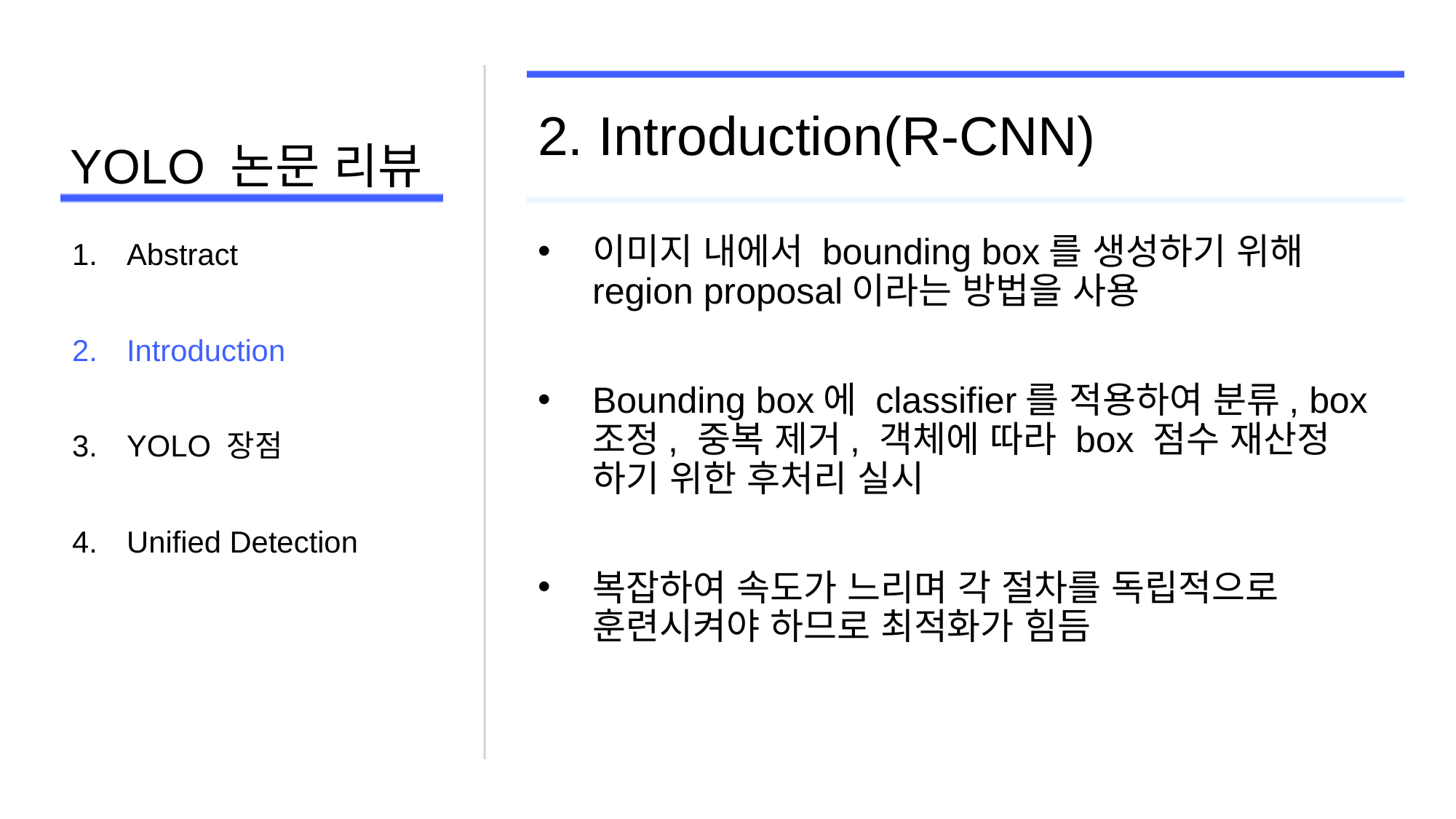

# YOLO 논문 리뷰
2. Introduction(R-CNN)
이미지 내에서 bounding box를 생성하기 위해 region proposal이라는 방법을 사용

Bounding box에 classifier를 적용하여 분류, box조정, 중복 제거, 객체에 따라 box 점수 재산정 하기 위한 후처리 실시

복잡하여 속도가 느리며 각 절차를 독립적으로 훈련시켜야 하므로 최적화가 힘듬
Abstract

Introduction

YOLO 장점

Unified Detection